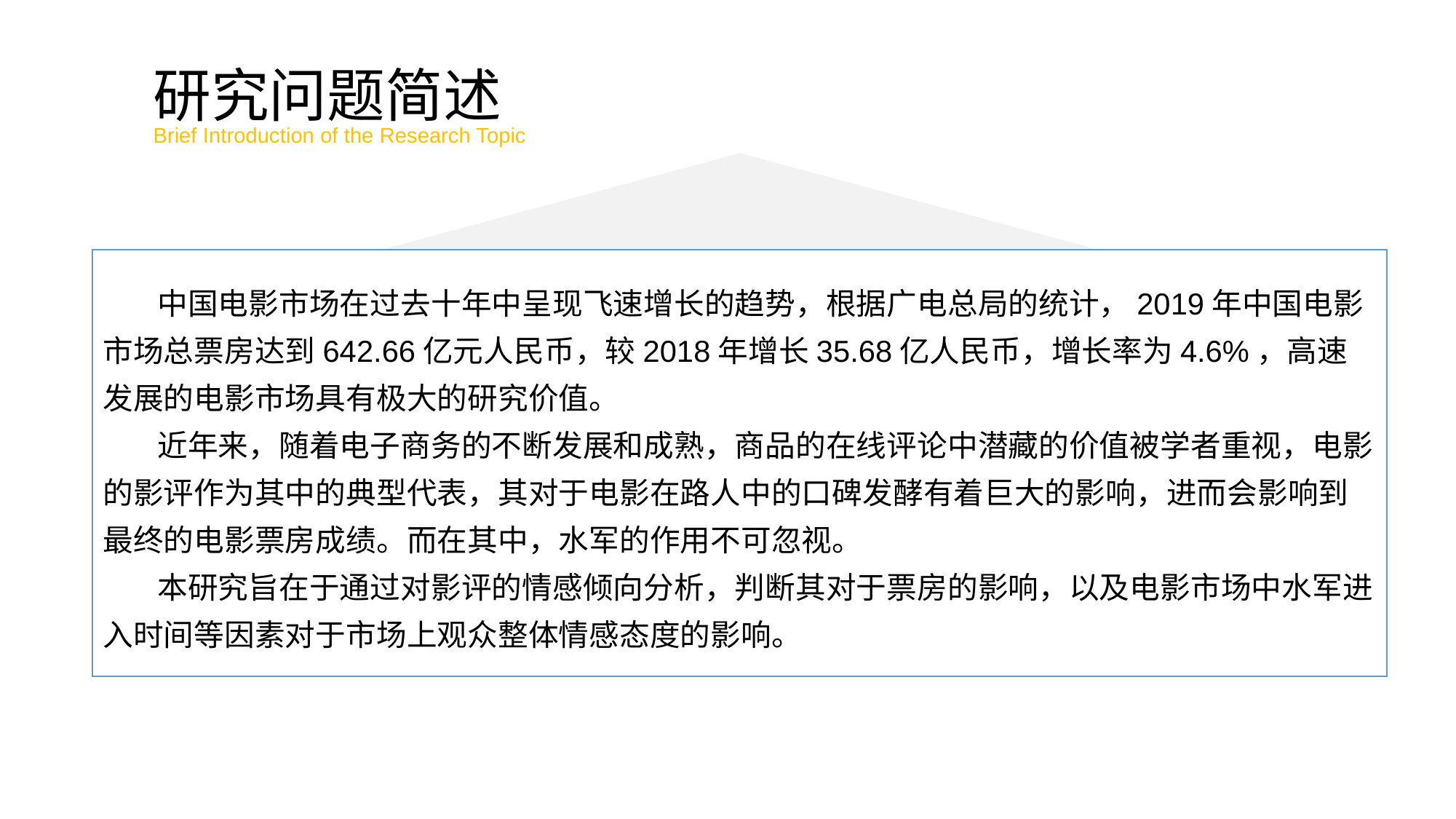

研究问题简述
Brief Introduction of the Research Topic

中国电影市场在过去十年中呈现飞速增长的趋势，根据广电总局的统计，2019年中国电影市场总票房达到642.66亿元人民币，较2018年增长35.68亿人民币，增长率为4.6%，高速发展的电影市场具有极大的研究价值。
近年来，随着电子商务的不断发展和成熟，商品的在线评论中潜藏的价值被学者重视，电影的影评作为其中的典型代表，其对于电影在路人中的口碑发酵有着巨大的影响，进而会影响到最终的电影票房成绩。而在其中，水军的作用不可忽视。
本研究旨在于通过对影评的情感倾向分析，判断其对于票房的影响，以及电影市场中水军进入时间等因素对于市场上观众整体情感态度的影响。